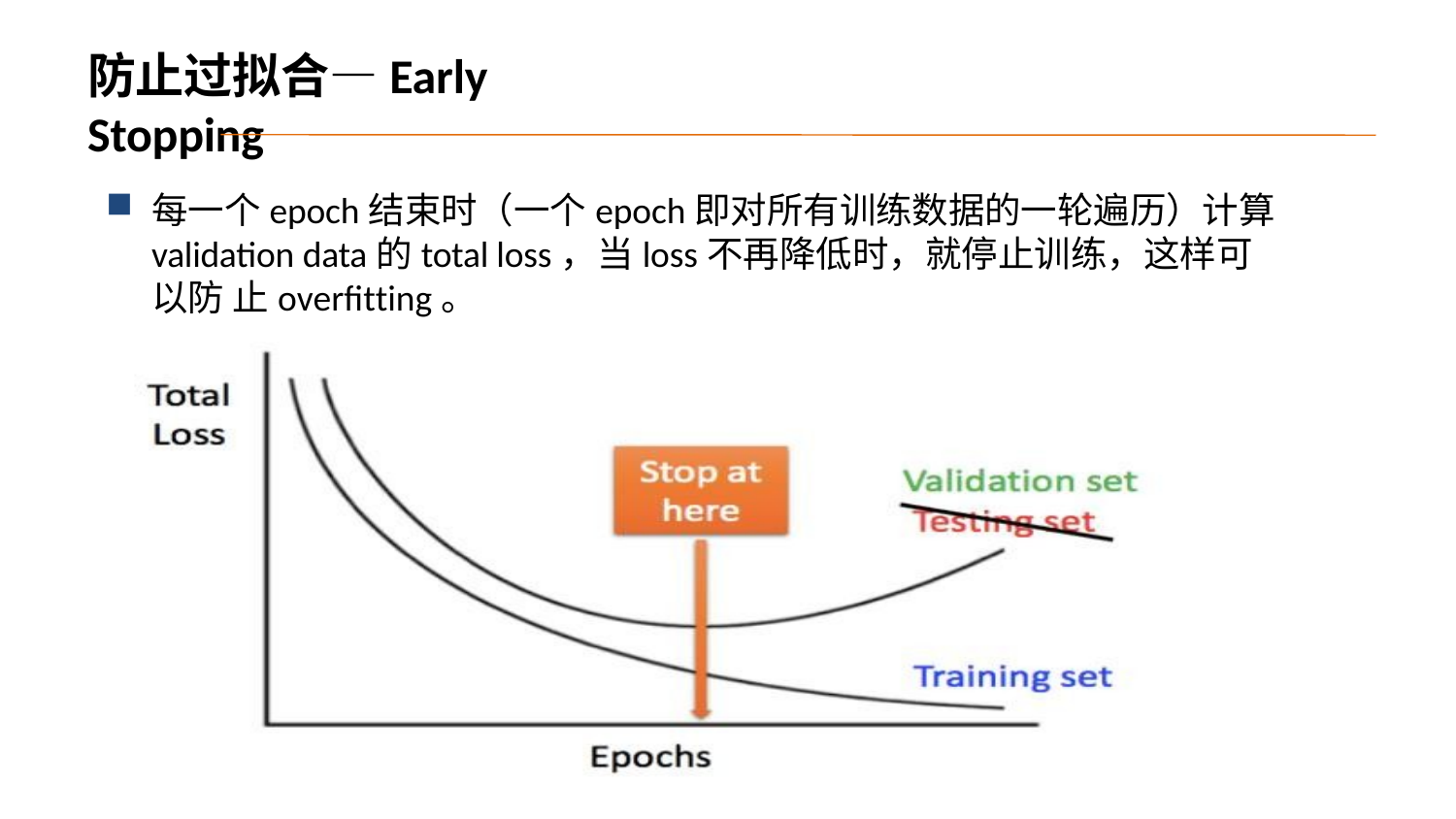

# 防止过拟合—Early Stopping

每一个epoch结束时（一个epoch即对所有训练数据的一轮遍历）计算 validation data的total loss，当loss不再降低时，就停止训练，这样可以防 止overfitting。